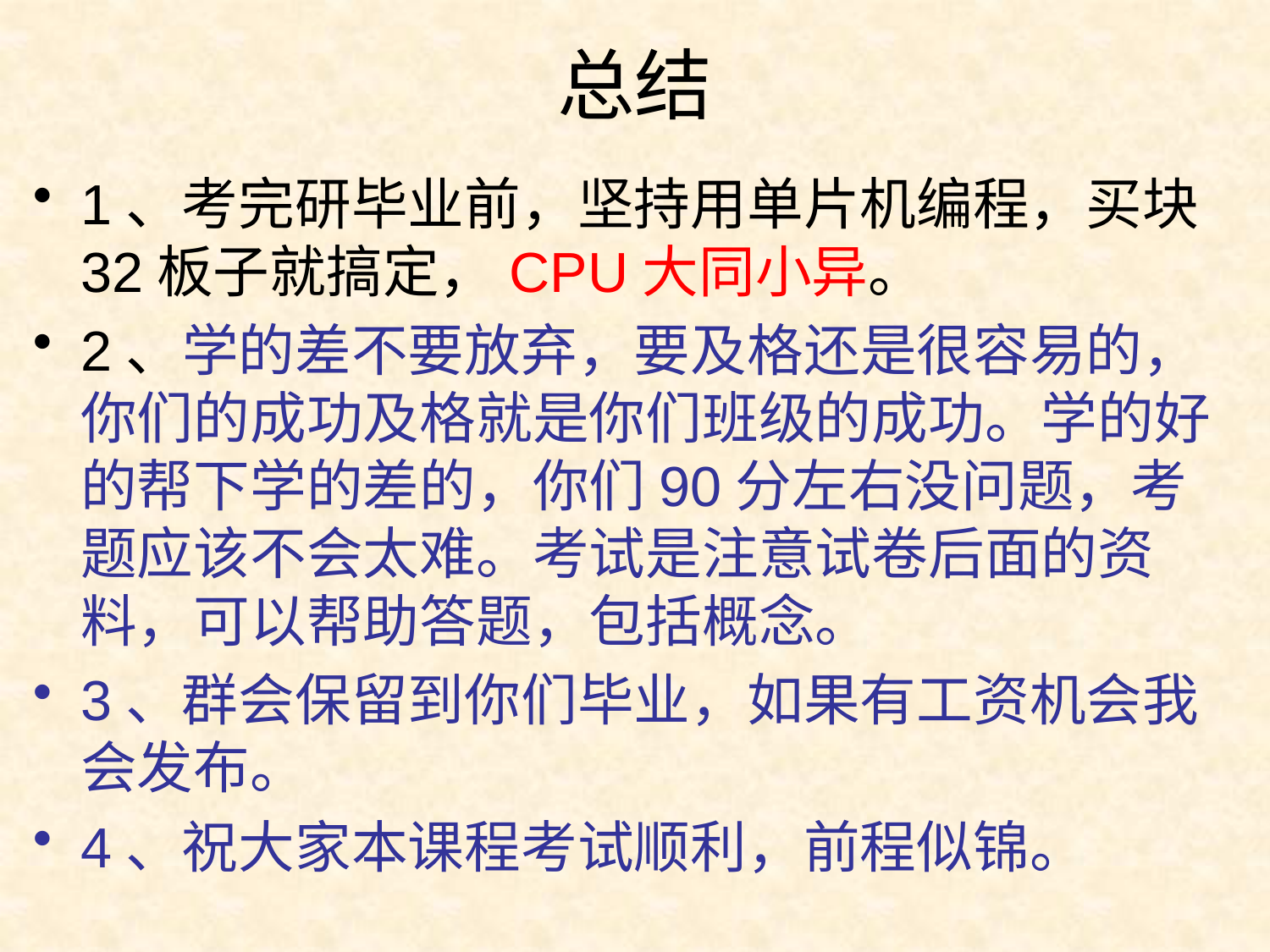

# 总结
1、考完研毕业前，坚持用单片机编程，买块32板子就搞定，CPU大同小异。
2、学的差不要放弃，要及格还是很容易的，你们的成功及格就是你们班级的成功。学的好的帮下学的差的，你们90分左右没问题，考题应该不会太难。考试是注意试卷后面的资料，可以帮助答题，包括概念。
3、群会保留到你们毕业，如果有工资机会我会发布。
4、祝大家本课程考试顺利，前程似锦。